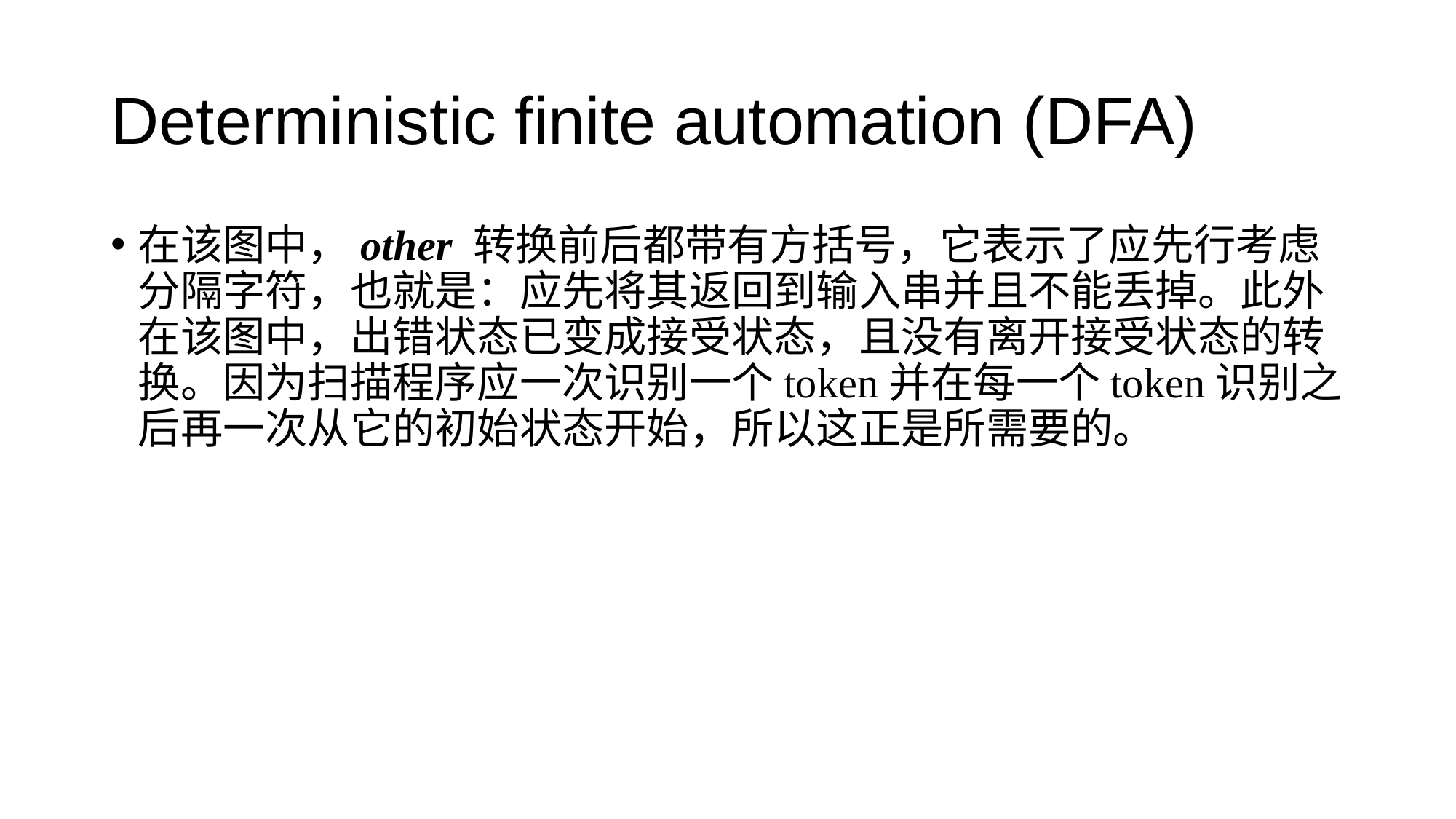

# Deterministic finite automation (DFA)
在该图中，other 转换前后都带有方括号，它表示了应先行考虑分隔字符，也就是：应先将其返回到输入串并且不能丢掉。此外在该图中，出错状态已变成接受状态，且没有离开接受状态的转换。因为扫描程序应一次识别一个token并在每一个token识别之后再一次从它的初始状态开始，所以这正是所需要的。